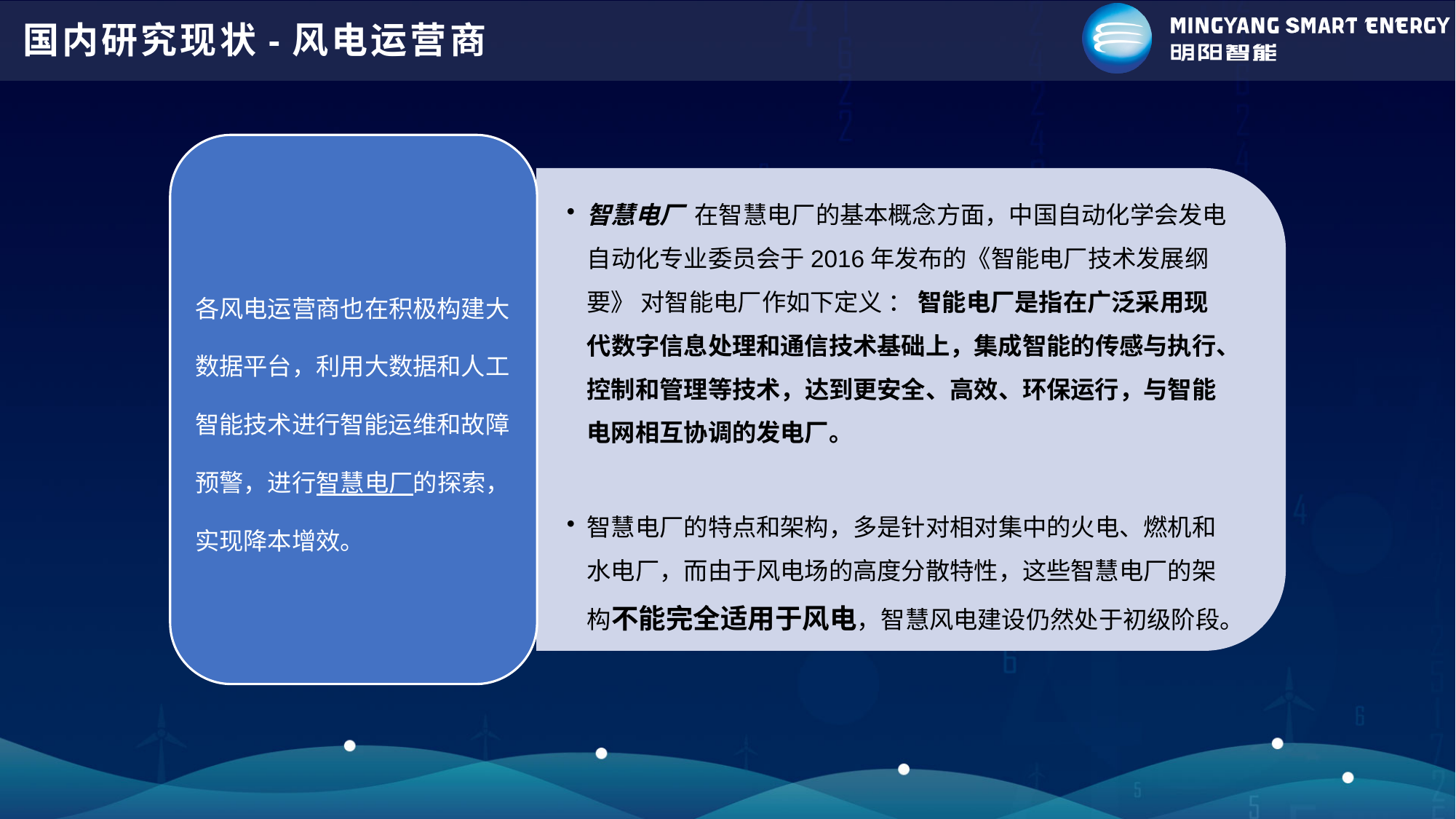

# 国内研究现状-风电运营商
各风电运营商也在积极构建大数据平台，利用大数据和人工智能技术进行智能运维和故障预警，进行智慧电厂的探索，实现降本增效。
智慧电厂  在智慧电厂的基本概念方面，中国自动化学会发电自动化专业委员会于2016年发布的《智能电厂技术发展纲要》 对智能电厂作如下定义 ： 智能电厂是指在广泛采用现代数字信息处理和通信技术基础上，集成智能的传感与执行、控制和管理等技术，达到更安全、高效、环保运行，与智能电网相互协调的发电厂。

智慧电厂的特点和架构，多是针对相对集中的火电、燃机和水电厂，而由于风电场的高度分散特性，这些智慧电厂的架构不能完全适用于风电，智慧风电建设仍然处于初级阶段。